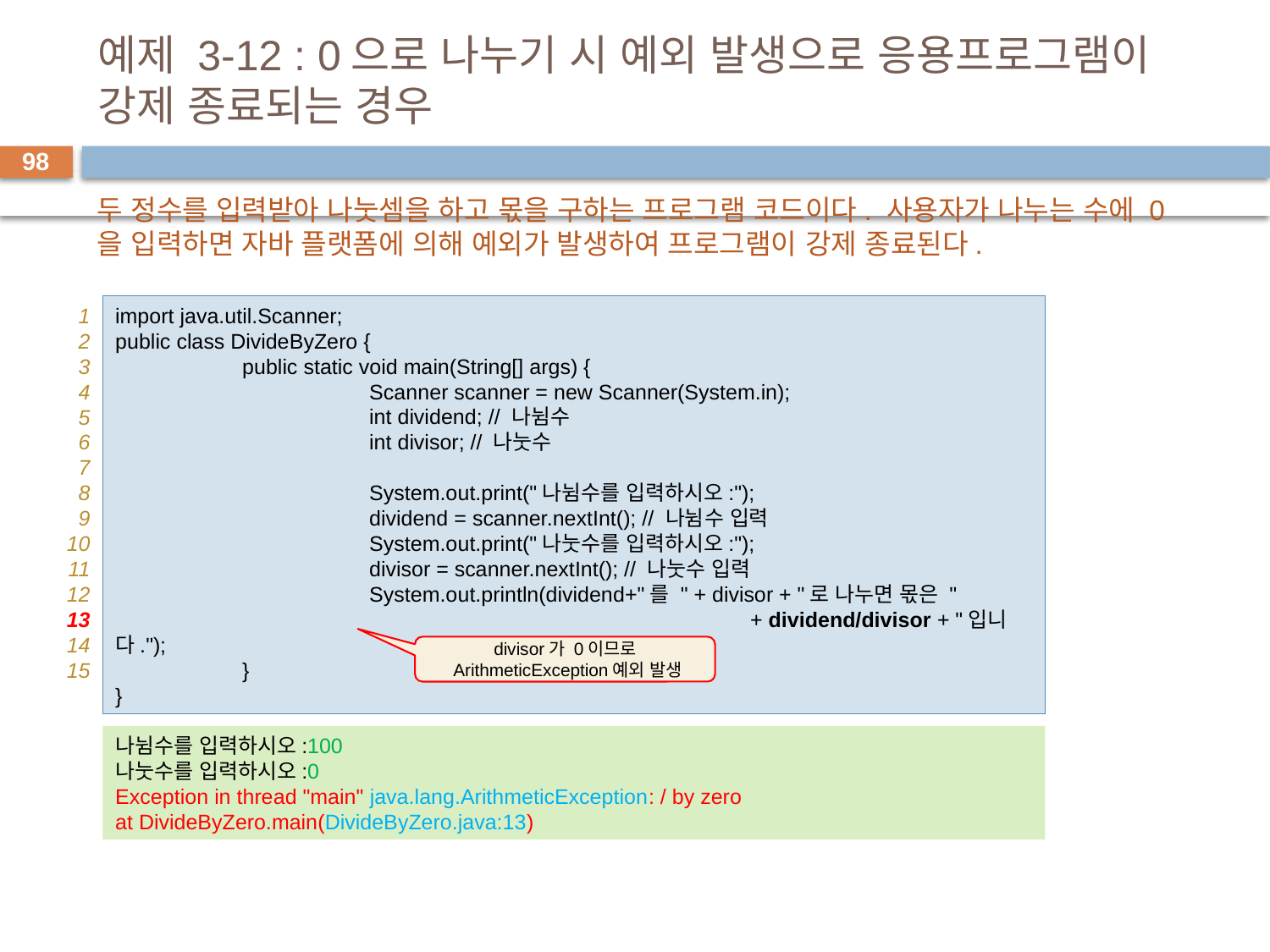

# 예제 3-12 : 0으로 나누기 시 예외 발생으로 응용프로그램이 강제 종료되는 경우
98
두 정수를 입력받아 나눗셈을 하고 몫을 구하는 프로그램 코드이다. 사용자가 나누는 수에 0을 입력하면 자바 플랫폼에 의해 예외가 발생하여 프로그램이 강제 종료된다.
1
2
3
4
5
6
7
8
9
10
11
12
13
14
15
import java.util.Scanner;
public class DivideByZero {
	public static void main(String[] args) {
		Scanner scanner = new Scanner(System.in);
		int dividend; // 나뉨수
		int divisor; // 나눗수

		System.out.print("나뉨수를 입력하시오:");
		dividend = scanner.nextInt(); // 나뉨수 입력
		System.out.print("나눗수를 입력하시오:");
		divisor = scanner.nextInt(); // 나눗수 입력
		System.out.println(dividend+"를 " + divisor + "로 나누면 몫은 "
					+ dividend/divisor + "입니다.");
	}
}
divisor가 0이므로
 ArithmeticException예외 발생
나뉨수를 입력하시오:100
나눗수를 입력하시오:0
Exception in thread "main" java.lang.ArithmeticException: / by zero
at DivideByZero.main(DivideByZero.java:13)